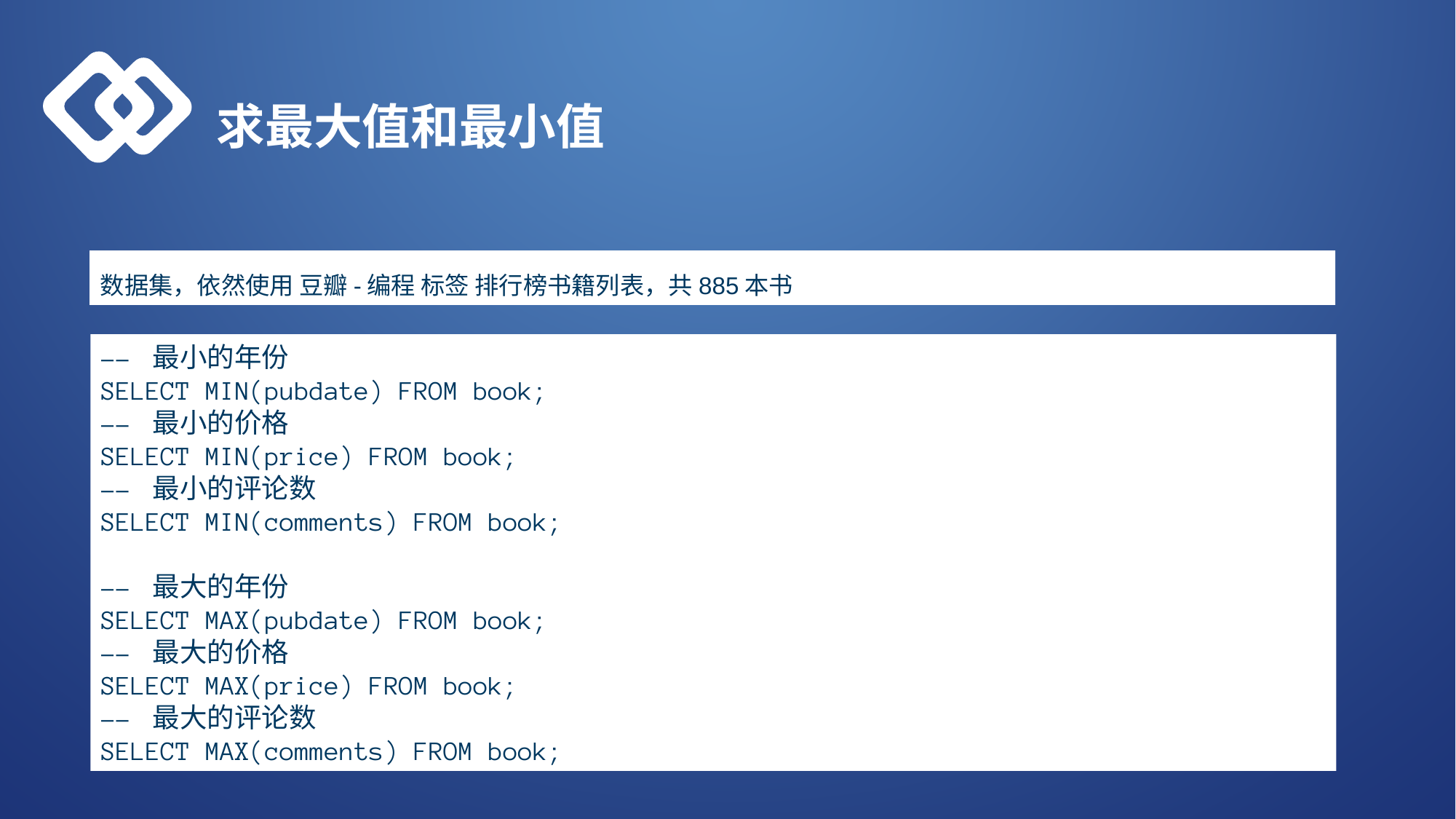

求最大值和最小值

数据集，依然使用 豆瓣-编程 标签 排行榜书籍列表，共885本书
-- 最小的年份
SELECT MIN(pubdate) FROM book;
-- 最小的价格
SELECT MIN(price) FROM book;
-- 最小的评论数
SELECT MIN(comments) FROM book;

-- 最大的年份
SELECT MAX(pubdate) FROM book;
-- 最大的价格
SELECT MAX(price) FROM book;
-- 最大的评论数
SELECT MAX(comments) FROM book;